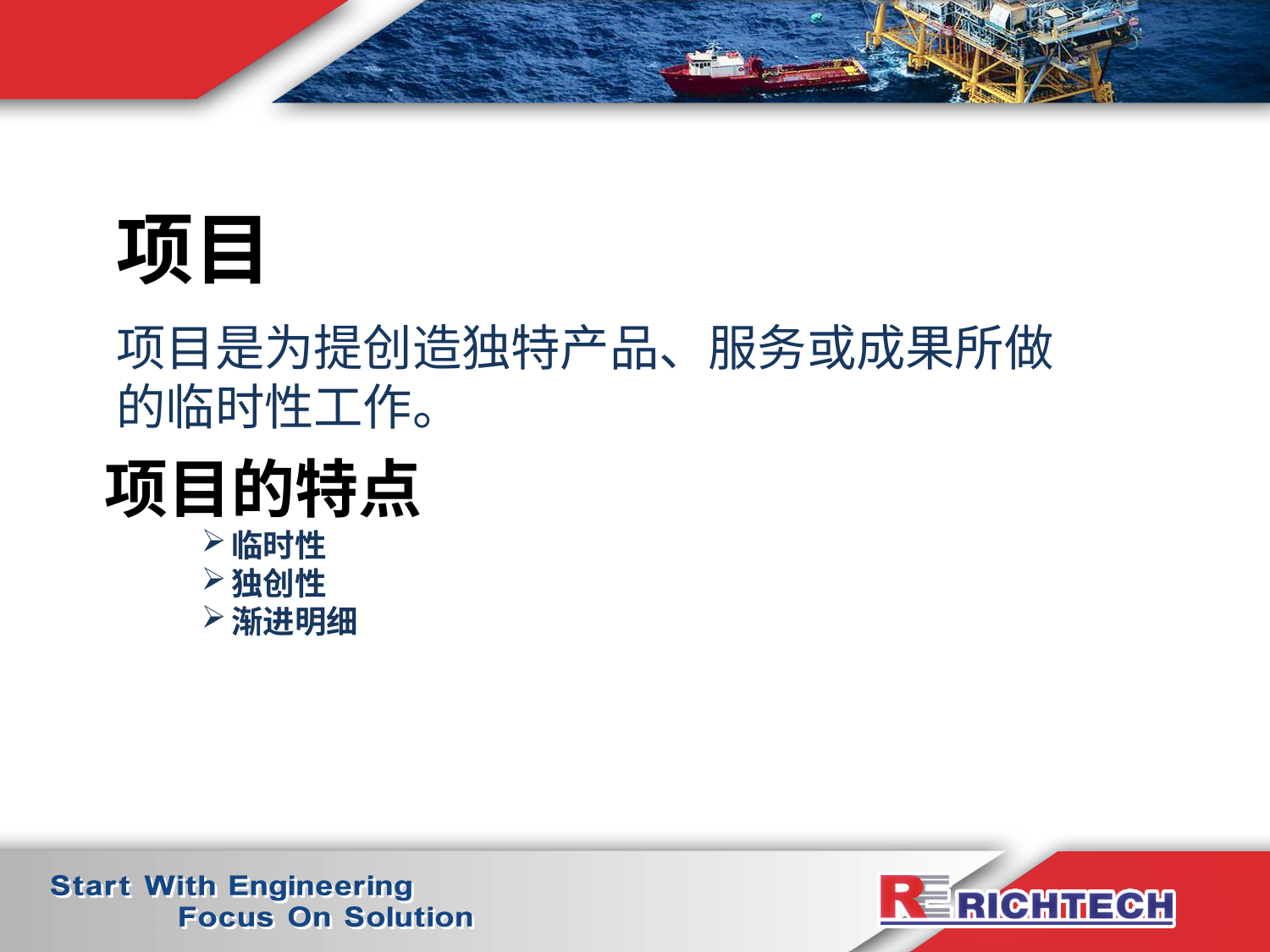

项目
项目是为提创造独特产品、服务或成果所做的临时性工作。
项目的特点
临时性
独创性
渐进明细